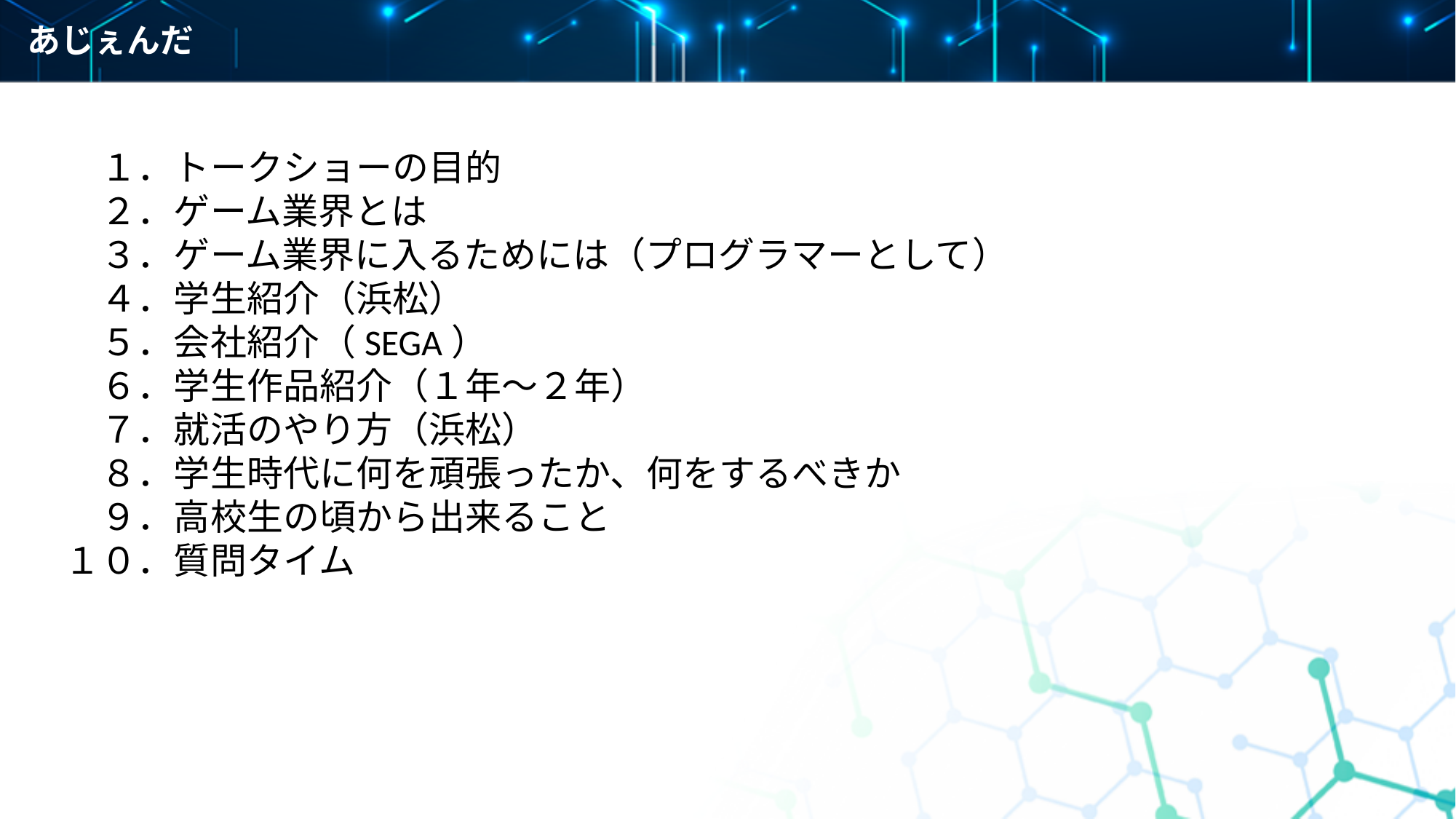

あじぇんだ
　１．トークショーの目的
　２．ゲーム業界とは
　３．ゲーム業界に入るためには（プログラマーとして）
　４．学生紹介（浜松）
　５．会社紹介（SEGA）
　６．学生作品紹介（１年～２年）
　７．就活のやり方（浜松）
　８．学生時代に何を頑張ったか、何をするべきか
　９．高校生の頃から出来ること
１０．質問タイム